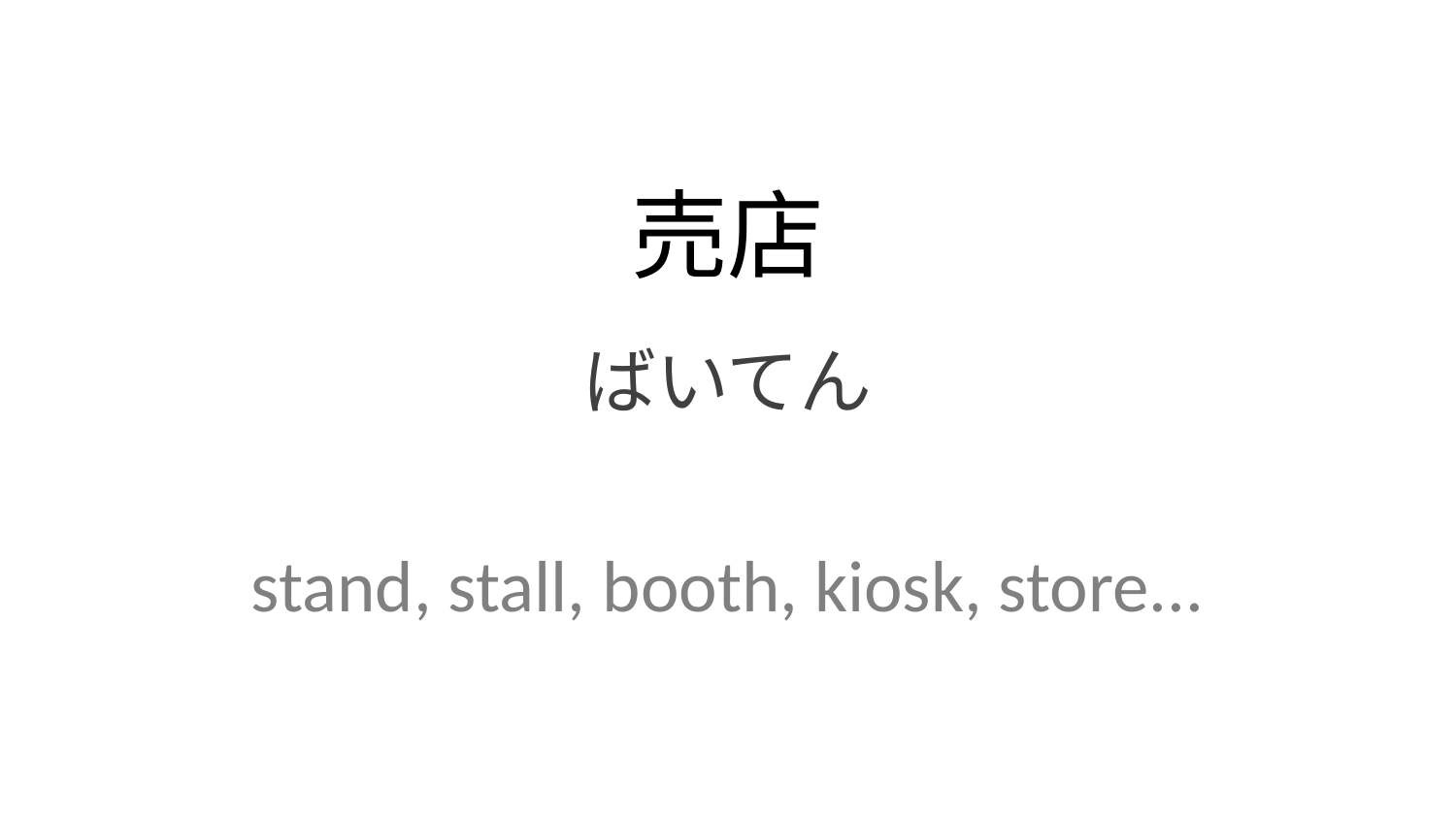

売店

ばいてん
stand, stall, booth, kiosk, store...